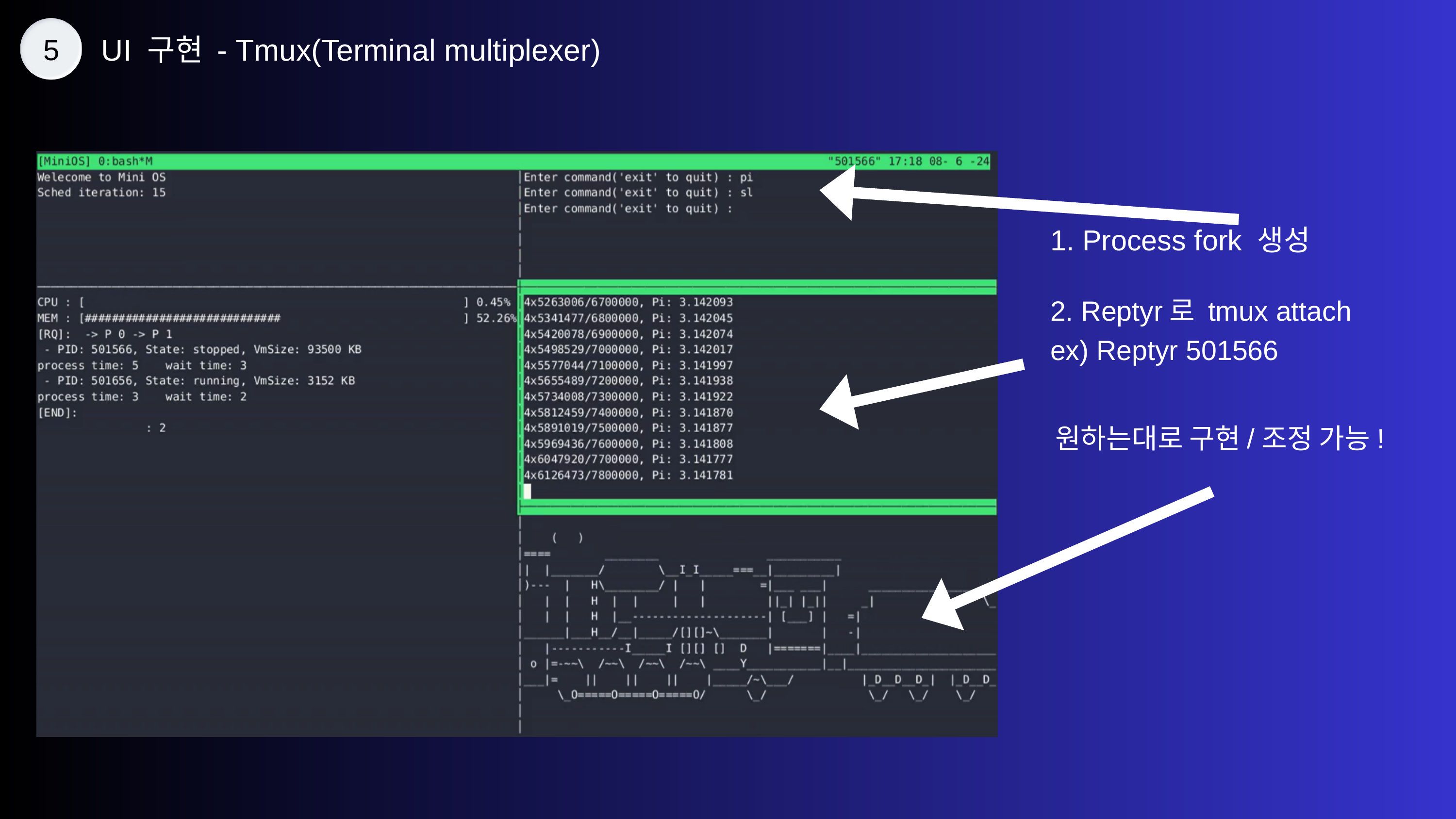

UI 구현 - Tmux(Terminal multiplexer)
5

1. Process fork 생성
2. Reptyr로 tmux attach
ex) Reptyr 501566

    원하는대로 구현/조정 가능!